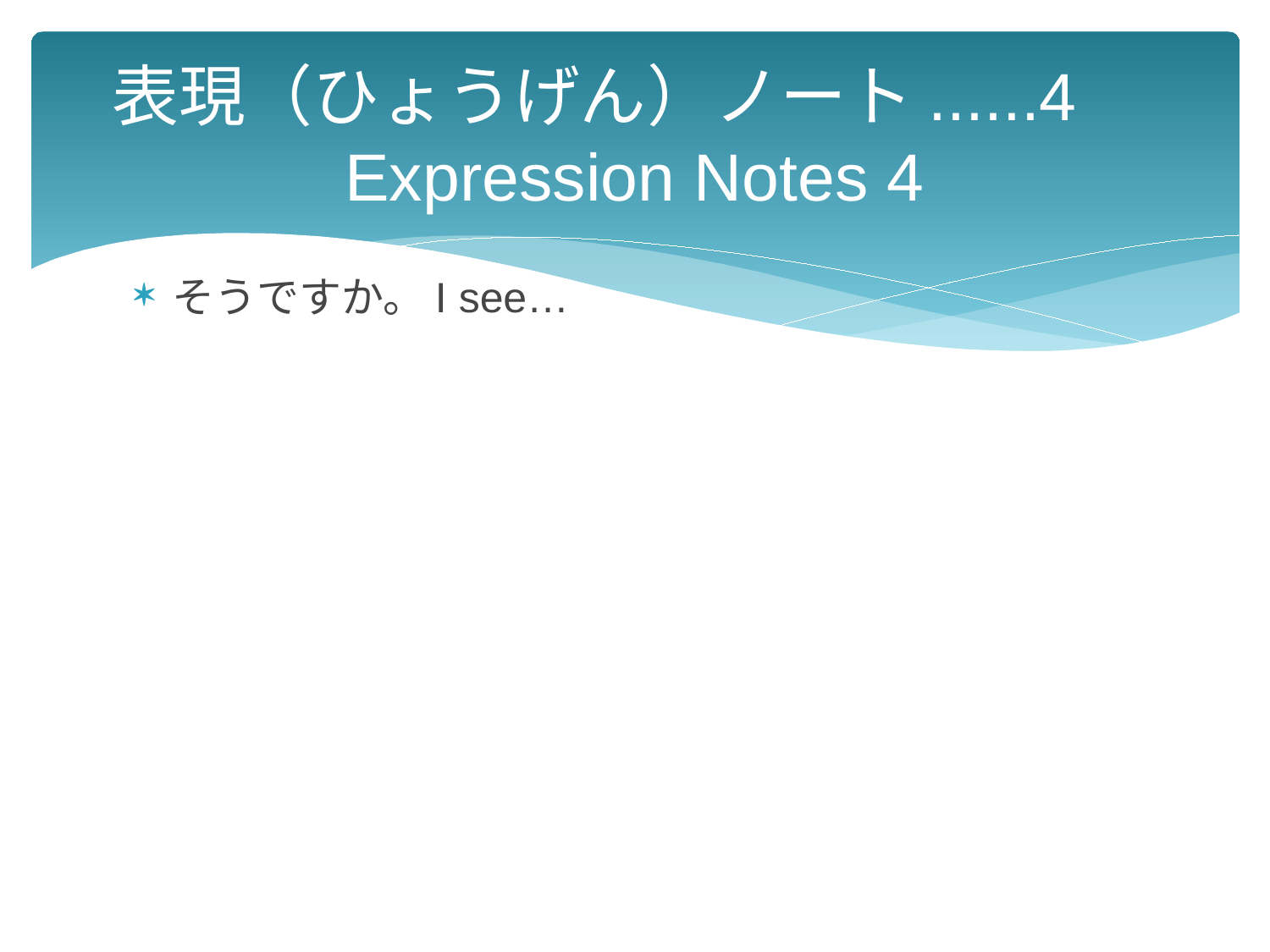

# 表現（ひょうげん）ノート......4　 Expression Notes 4
そうですか。I see…